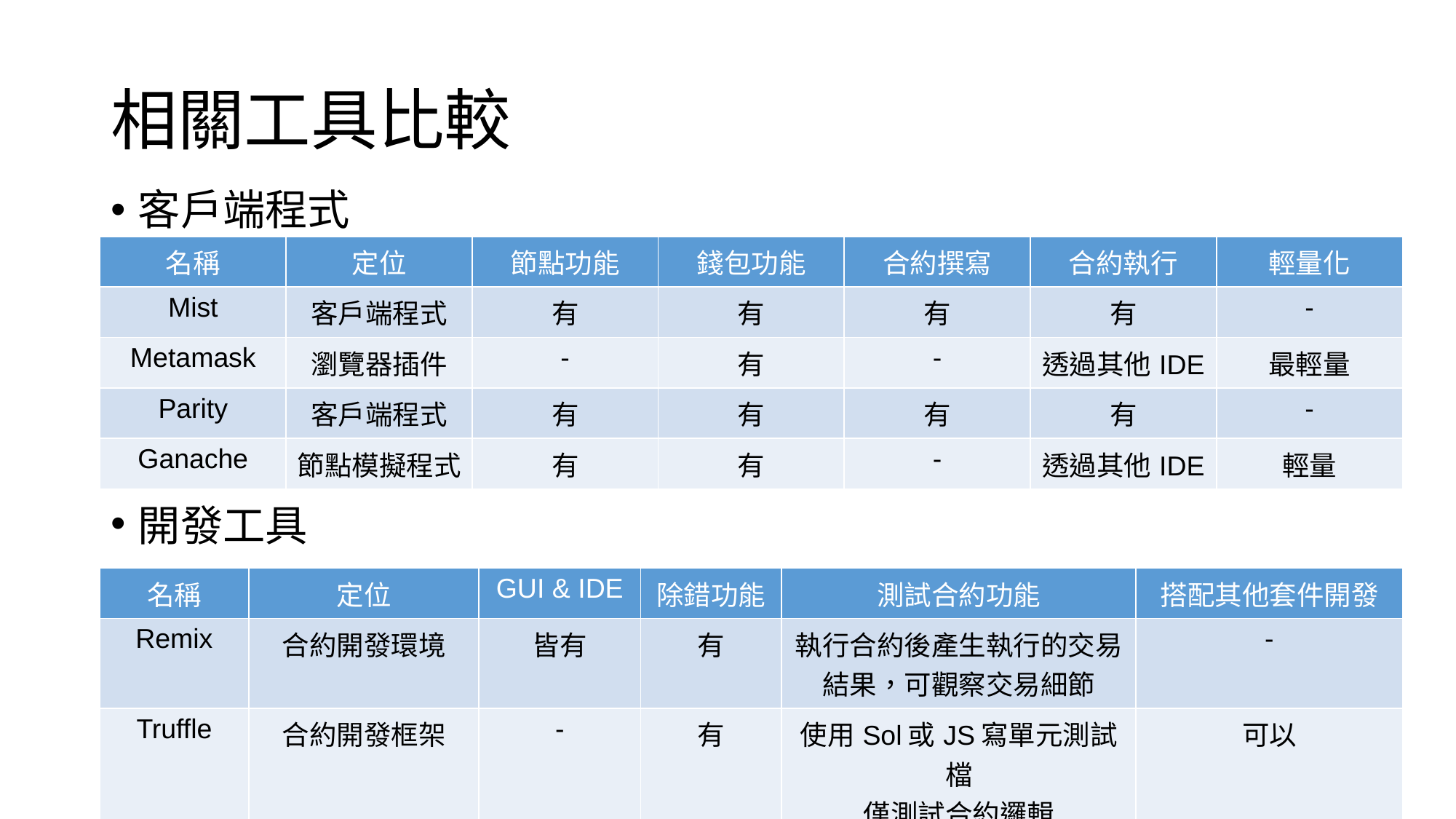

# 相關工具比較
客戶端程式
| 名稱 | 定位 | 節點功能 | 錢包功能 | 合約撰寫 | 合約執行 | 輕量化 |
| --- | --- | --- | --- | --- | --- | --- |
| Mist | 客戶端程式 | 有 | 有 | 有 | 有 | - |
| Metamask | 瀏覽器插件 | - | 有 | - | 透過其他IDE | 最輕量 |
| Parity | 客戶端程式 | 有 | 有 | 有 | 有 | - |
| Ganache | 節點模擬程式 | 有 | 有 | - | 透過其他IDE | 輕量 |
開發工具
| 名稱 | 定位 | GUI & IDE | 除錯功能 | 測試合約功能 | 搭配其他套件開發 |
| --- | --- | --- | --- | --- | --- |
| Remix | 合約開發環境 | 皆有 | 有 | 執行合約後產生執行的交易結果，可觀察交易細節 | - |
| Truffle | 合約開發框架 | - | 有 | 使用Sol或JS寫單元測試檔 僅測試合約邏輯 | 可以 |